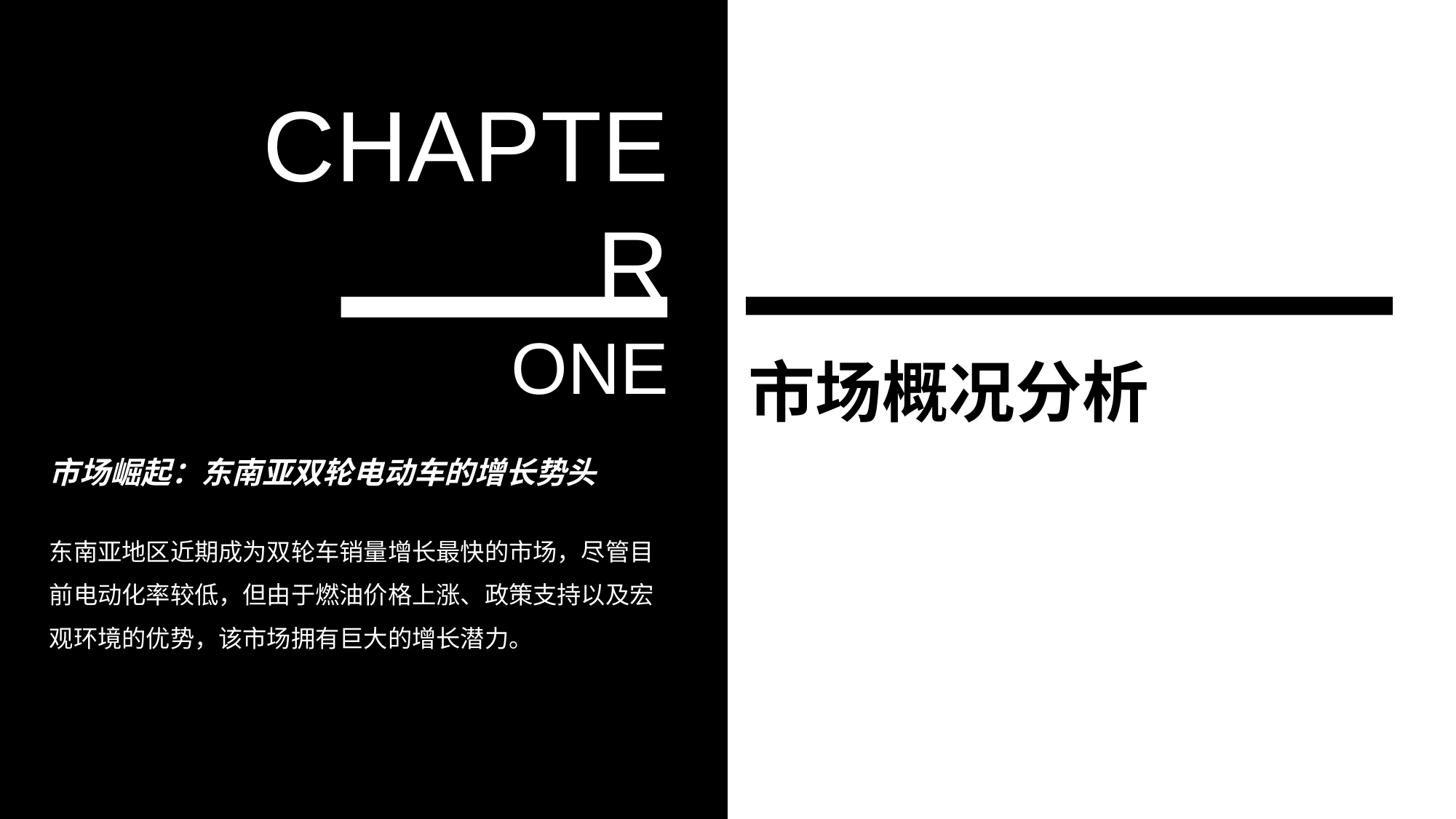

CHAPTER
ONE

市场概况分析
市场崛起：东南亚双轮电动车的增长势头
东南亚地区近期成为双轮车销量增长最快的市场，尽管目前电动化率较低，但由于燃油价格上涨、政策支持以及宏观环境的优势，该市场拥有巨大的增长潜力。